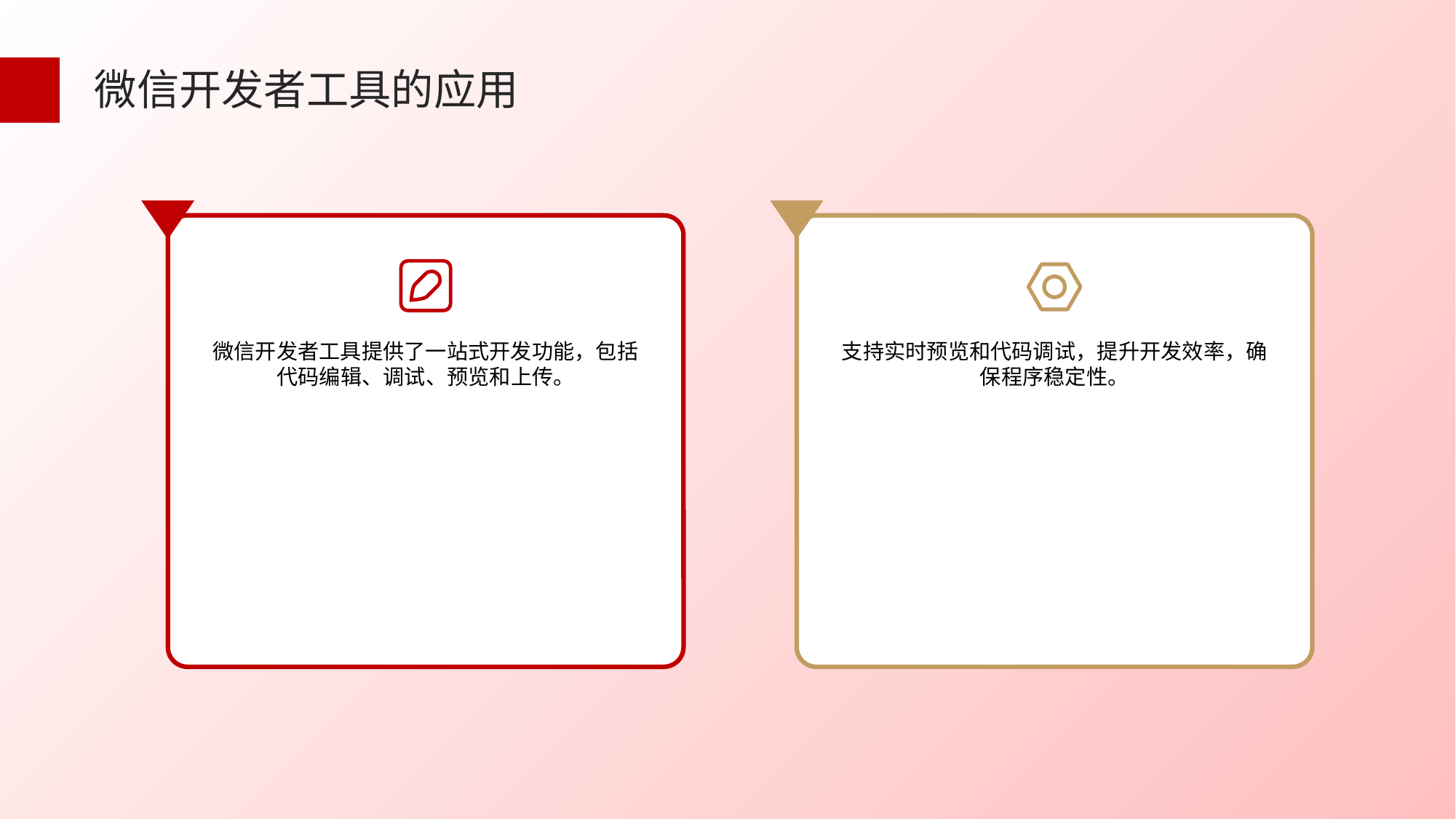

微信开发者工具的应用

微信开发者工具提供了一站式开发功能，包括代码编辑、调试、预览和上传。
支持实时预览和代码调试，提升开发效率，确保程序稳定性。